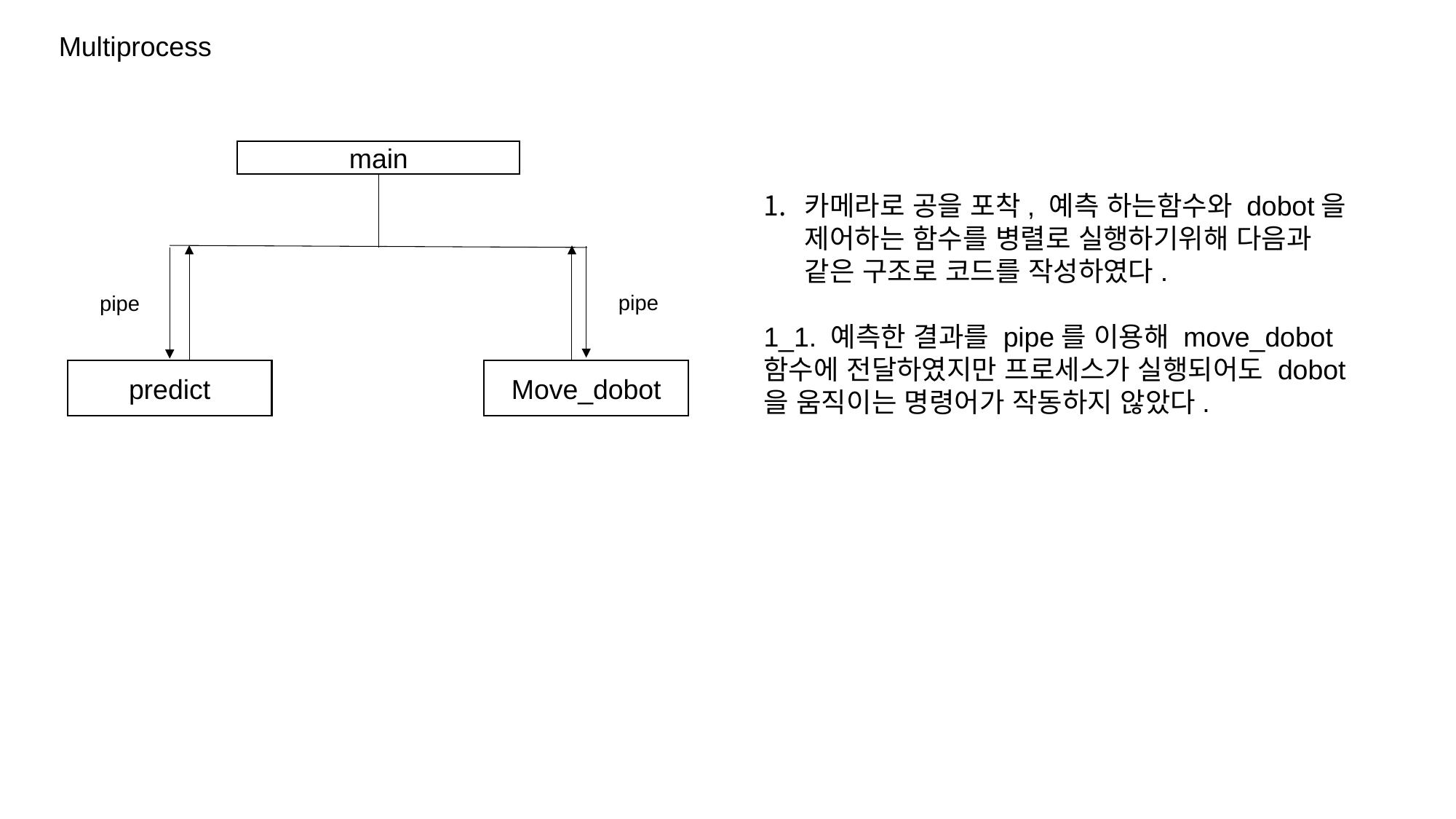

Multiprocess
main
카메라로 공을 포착, 예측 하는함수와 dobot을 제어하는 함수를 병렬로 실행하기위해 다음과 같은 구조로 코드를 작성하였다.

1_1. 예측한 결과를 pipe를 이용해 move_dobot함수에 전달하였지만 프로세스가 실행되어도 dobot을 움직이는 명령어가 작동하지 않았다.
pipe
pipe
predict
Move_dobot